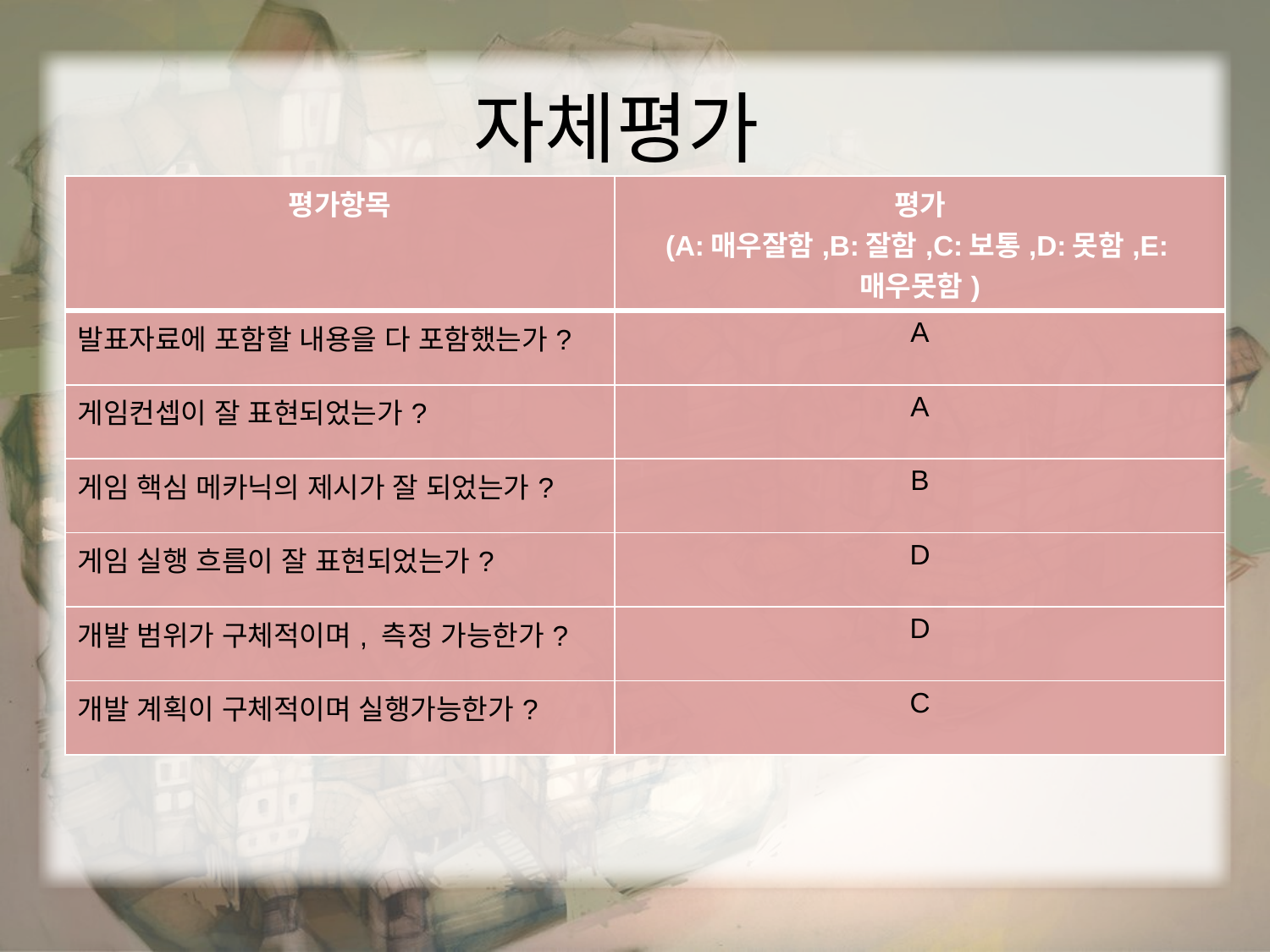

ㄱ
# 자체평가
| 평가항목 | 평가 (A:매우잘함,B:잘함,C:보통,D:못함,E:매우못함) |
| --- | --- |
| 발표자료에 포함할 내용을 다 포함했는가? | A |
| 게임컨셉이 잘 표현되었는가? | A |
| 게임 핵심 메카닉의 제시가 잘 되었는가? | B |
| 게임 실행 흐름이 잘 표현되었는가? | D |
| 개발 범위가 구체적이며, 측정 가능한가? | D |
| 개발 계획이 구체적이며 실행가능한가? | C |